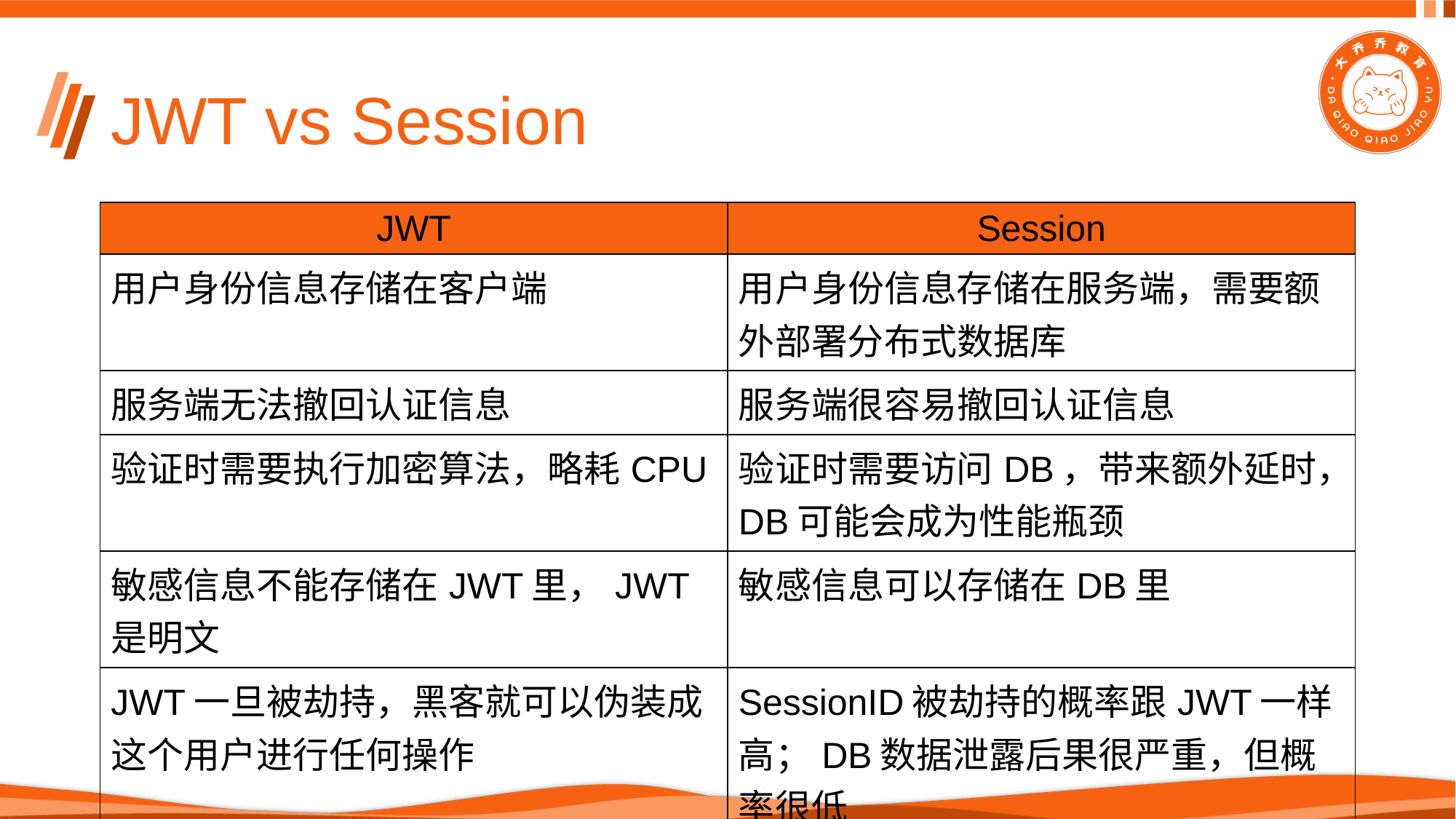

# JWT vs Session
| JWT | Session |
| --- | --- |
| 用户身份信息存储在客户端 | 用户身份信息存储在服务端，需要额外部署分布式数据库 |
| 服务端无法撤回认证信息 | 服务端很容易撤回认证信息 |
| 验证时需要执行加密算法，略耗CPU | 验证时需要访问DB，带来额外延时，DB可能会成为性能瓶颈 |
| 敏感信息不能存储在JWT里，JWT是明文 | 敏感信息可以存储在DB里 |
| JWT一旦被劫持，黑客就可以伪装成这个用户进行任何操作 | SessionID被劫持的概率跟JWT一样高；DB数据泄露后果很严重，但概率很低 |